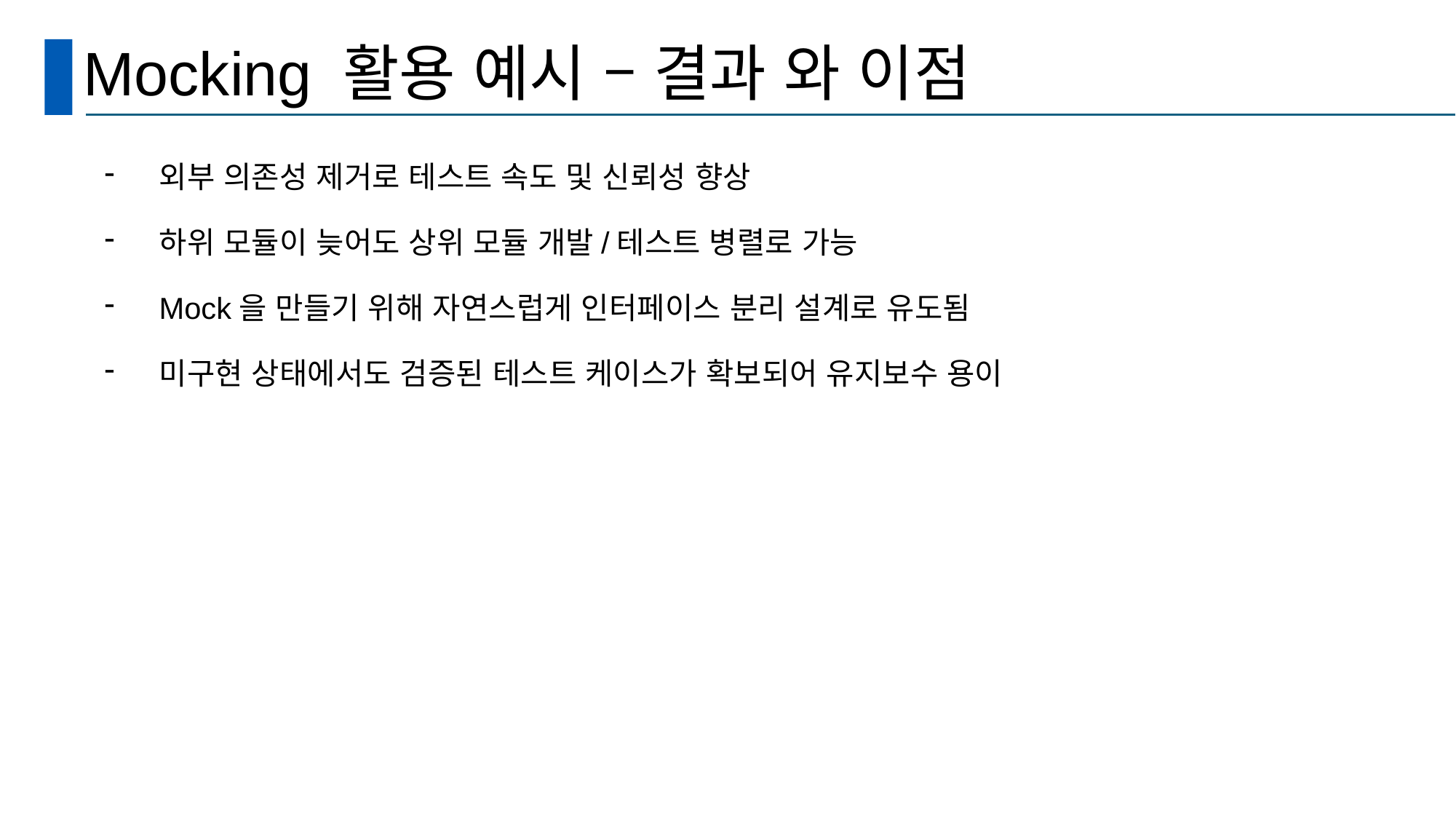

# Mocking 활용 예시 – 결과 와 이점
외부 의존성 제거로 테스트 속도 및 신뢰성 향상

하위 모듈이 늦어도 상위 모듈 개발/테스트 병렬로 가능

Mock을 만들기 위해 자연스럽게 인터페이스 분리 설계로 유도됨

미구현 상태에서도 검증된 테스트 케이스가 확보되어 유지보수 용이